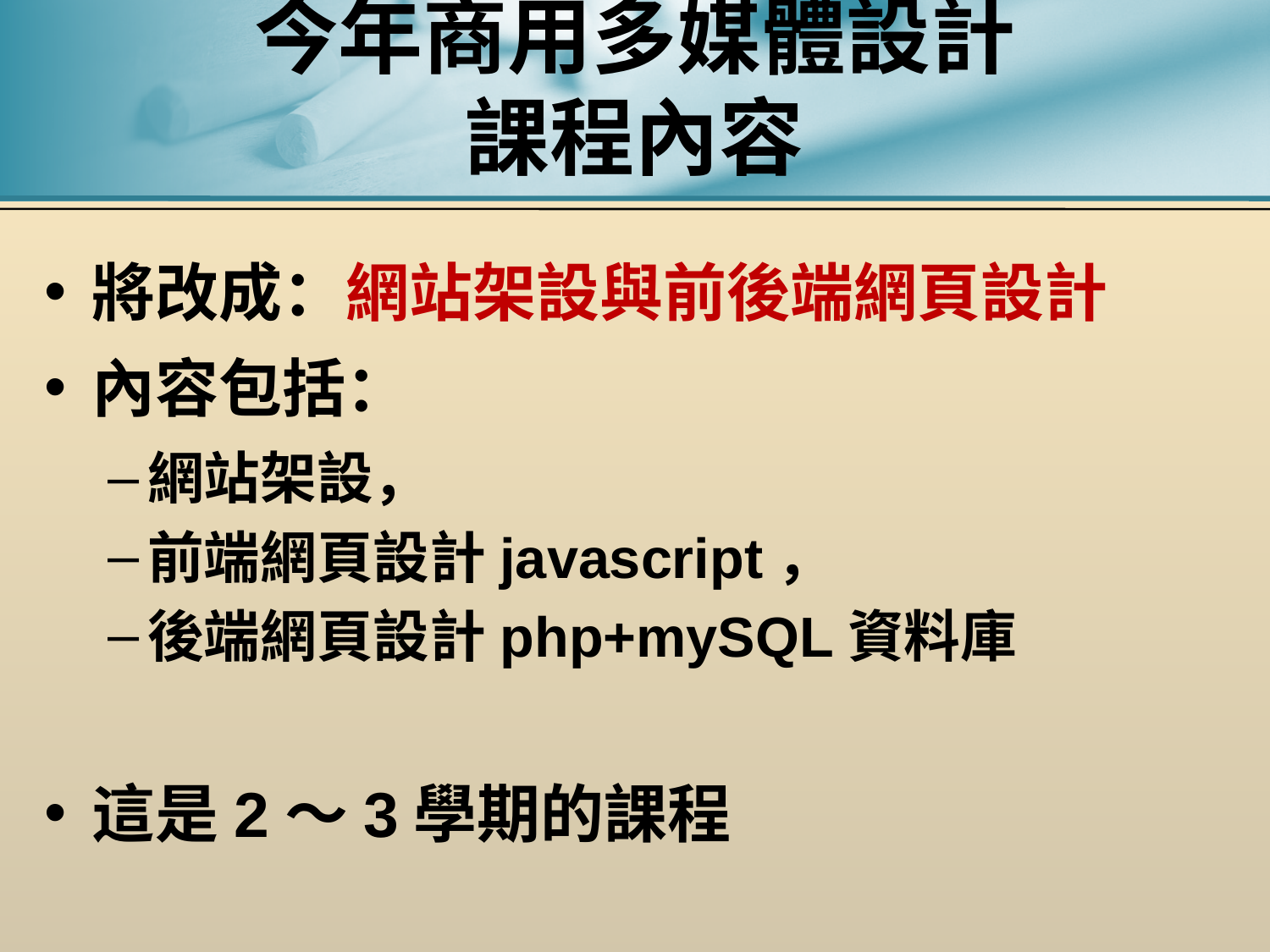

# 今年商用多媒體設計 課程內容
將改成：網站架設與前後端網頁設計
內容包括：
網站架設，
前端網頁設計javascript，
後端網頁設計php+mySQL資料庫

這是2～3學期的課程